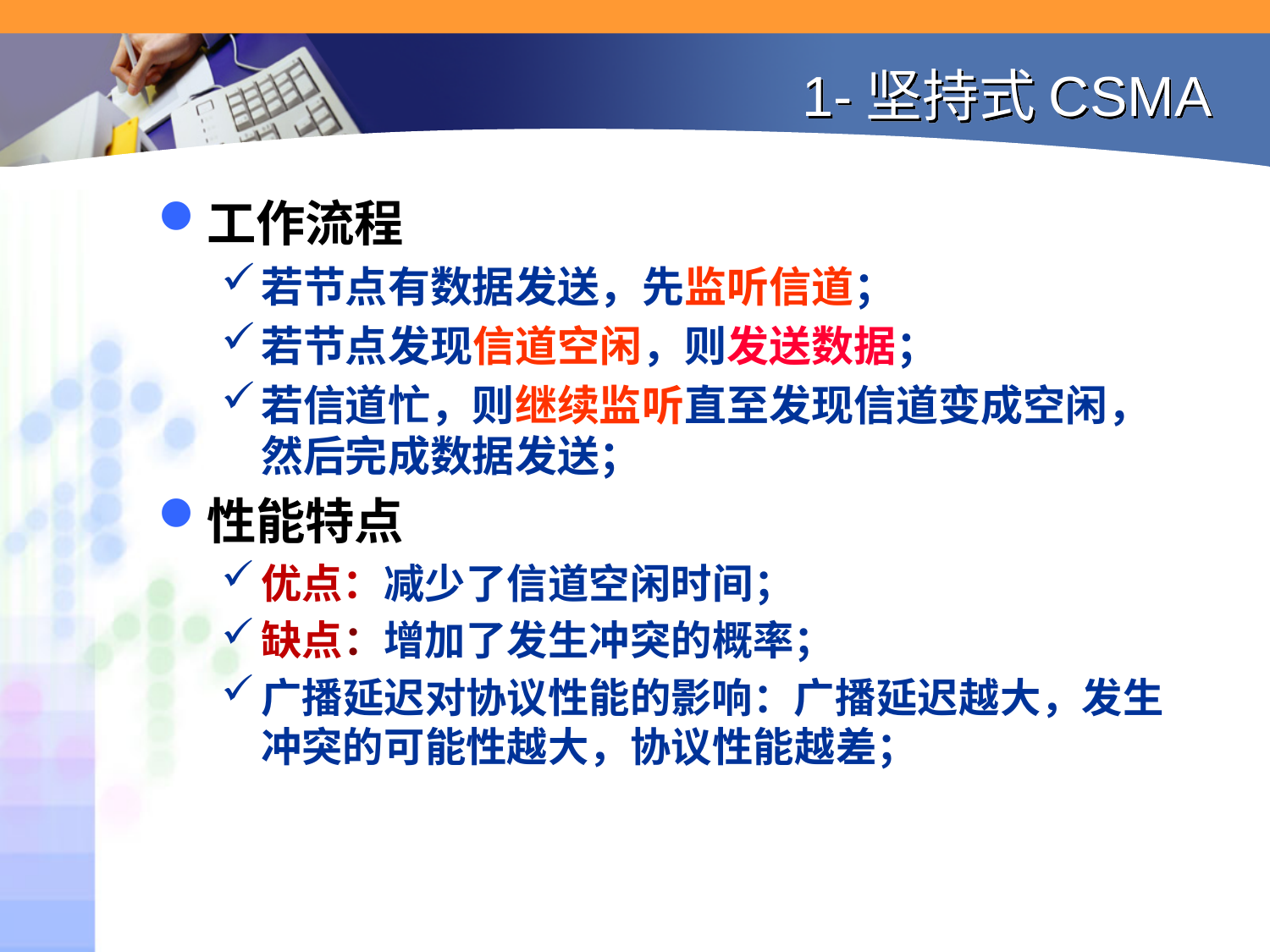

# 1-坚持式CSMA
工作流程
若节点有数据发送，先监听信道；
若节点发现信道空闲，则发送数据；
若信道忙，则继续监听直至发现信道变成空闲，然后完成数据发送；
性能特点
优点：减少了信道空闲时间；
缺点：增加了发生冲突的概率；
广播延迟对协议性能的影响：广播延迟越大，发生冲突的可能性越大，协议性能越差；